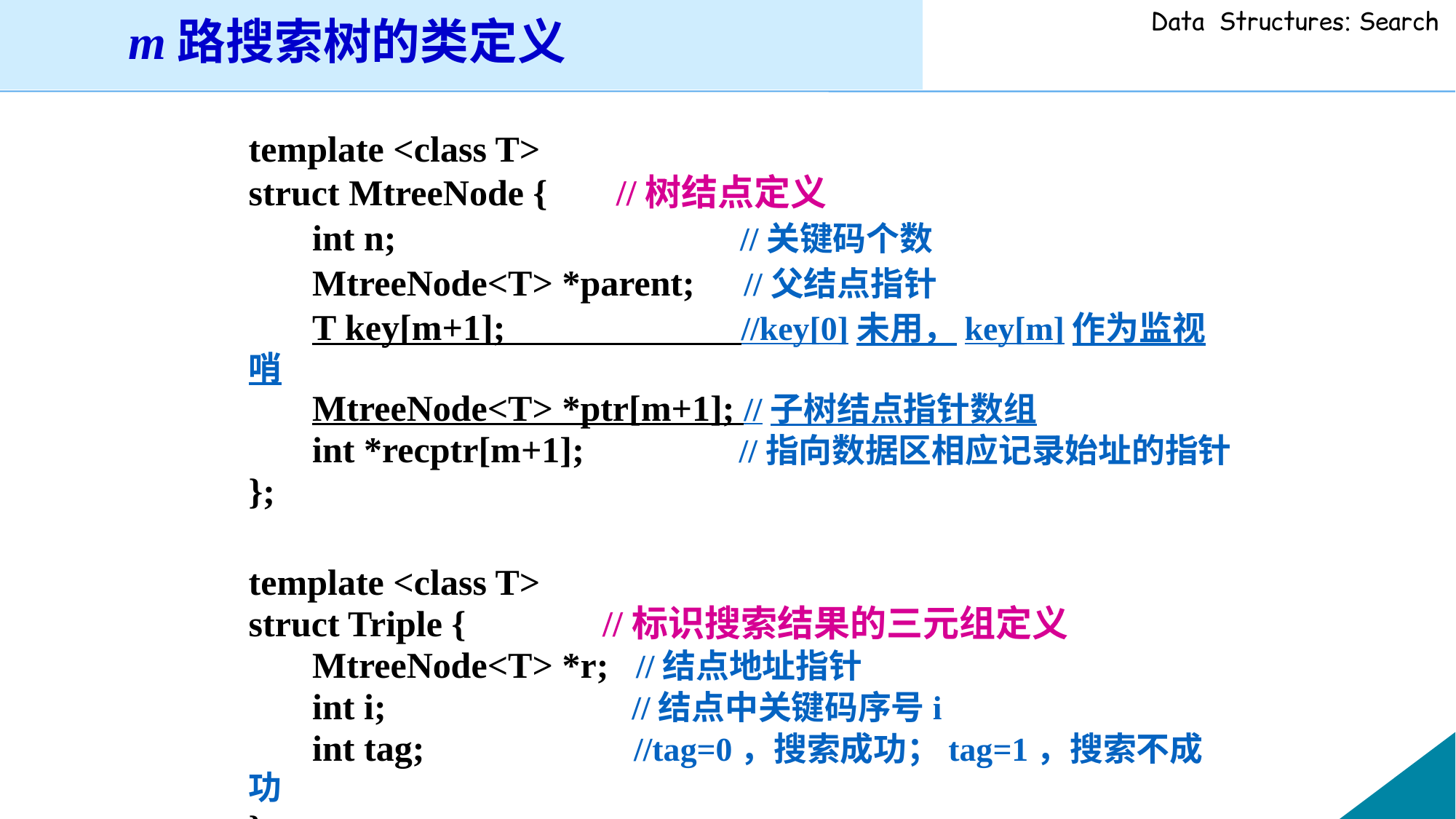

m路搜索树的类定义

template <class T>
struct MtreeNode {       //树结点定义
       int n;                                   //关键码个数
       MtreeNode<T> *parent;     //父结点指针
       T key[m+1];                        //key[0]未用，key[m]作为监视哨
       MtreeNode<T> *ptr[m+1]; //子树结点指针数组
       int *recptr[m+1];                 //指向数据区相应记录始址的指针
};

template <class T>
struct Triple {               //标识搜索结果的三元组定义
       MtreeNode<T> *r;   //结点地址指针
       int i;                           //结点中关键码序号i
       int tag;                       //tag=0，搜索成功；tag=1，搜索不成功
};